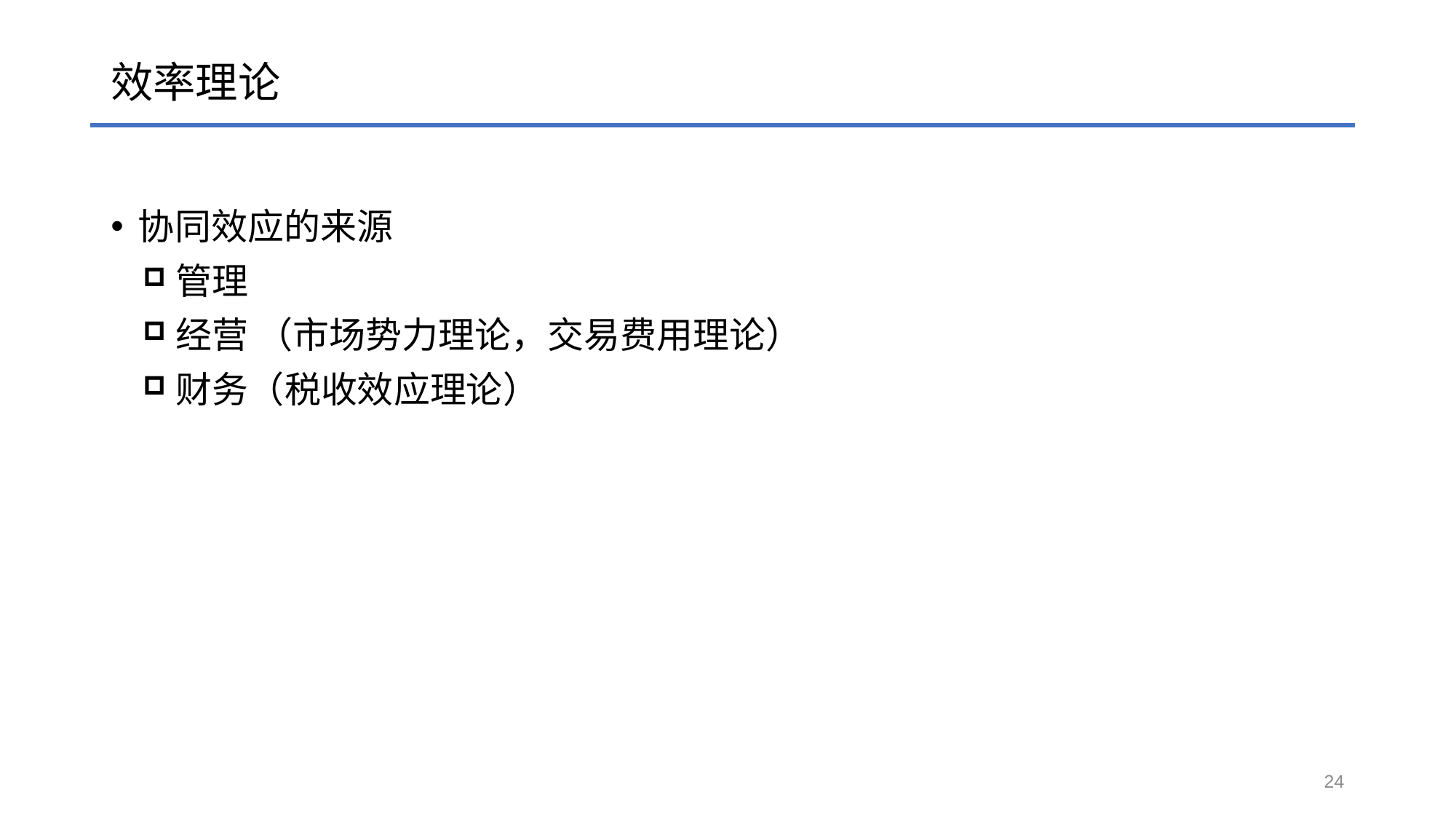

# 效率理论

协同效应的来源
管理
经营 （市场势力理论，交易费用理论）
财务（税收效应理论）
24